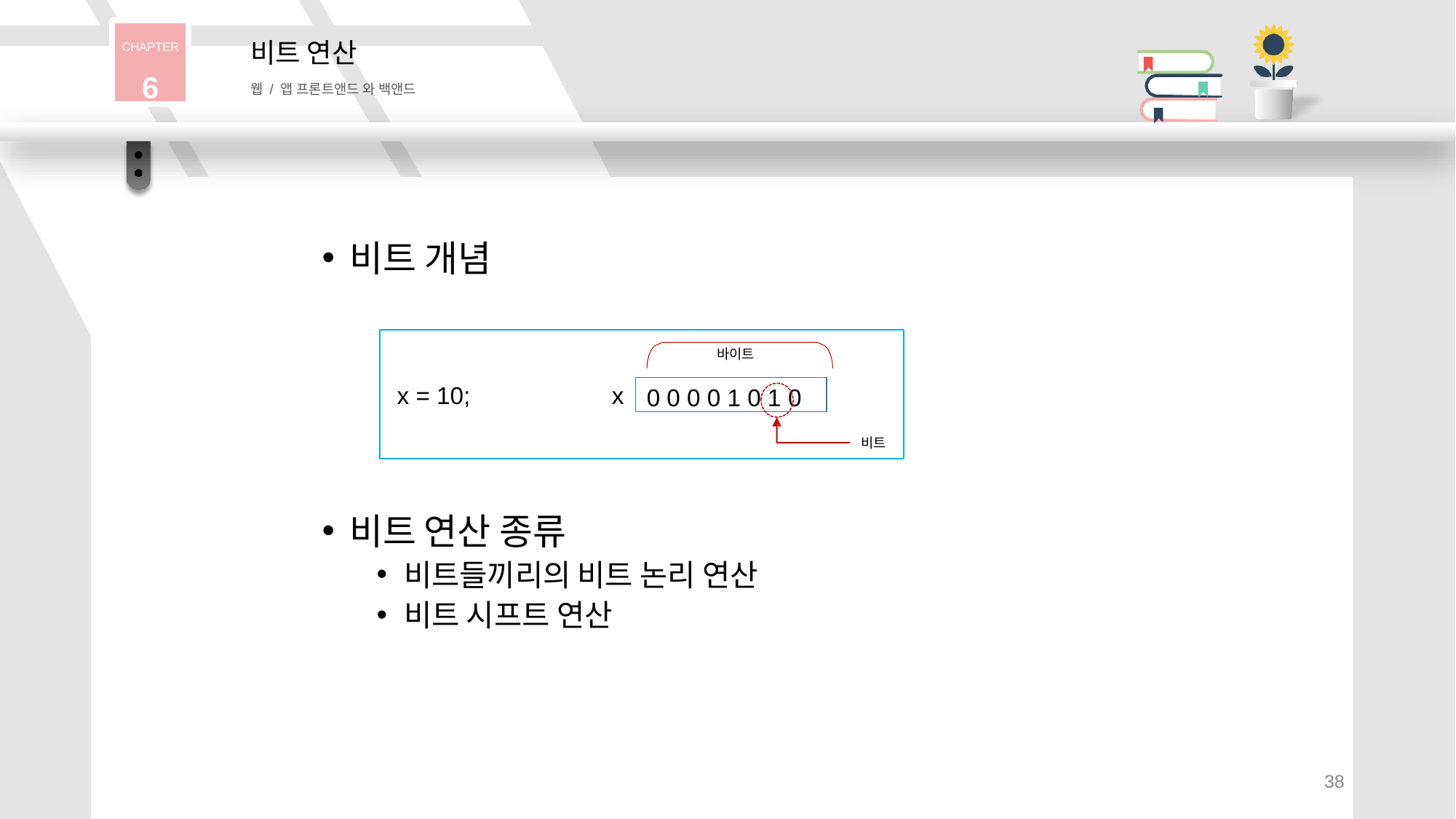

CHAPTER

6

비트 연산
웹 / 앱 프론트앤드 와 백앤드

비트 개념

바이트
0 0 0 0 1 0 1 0
x = 10;
x

비트
비트 연산 종류
비트들끼리의 비트 논리 연산
비트 시프트 연산
38